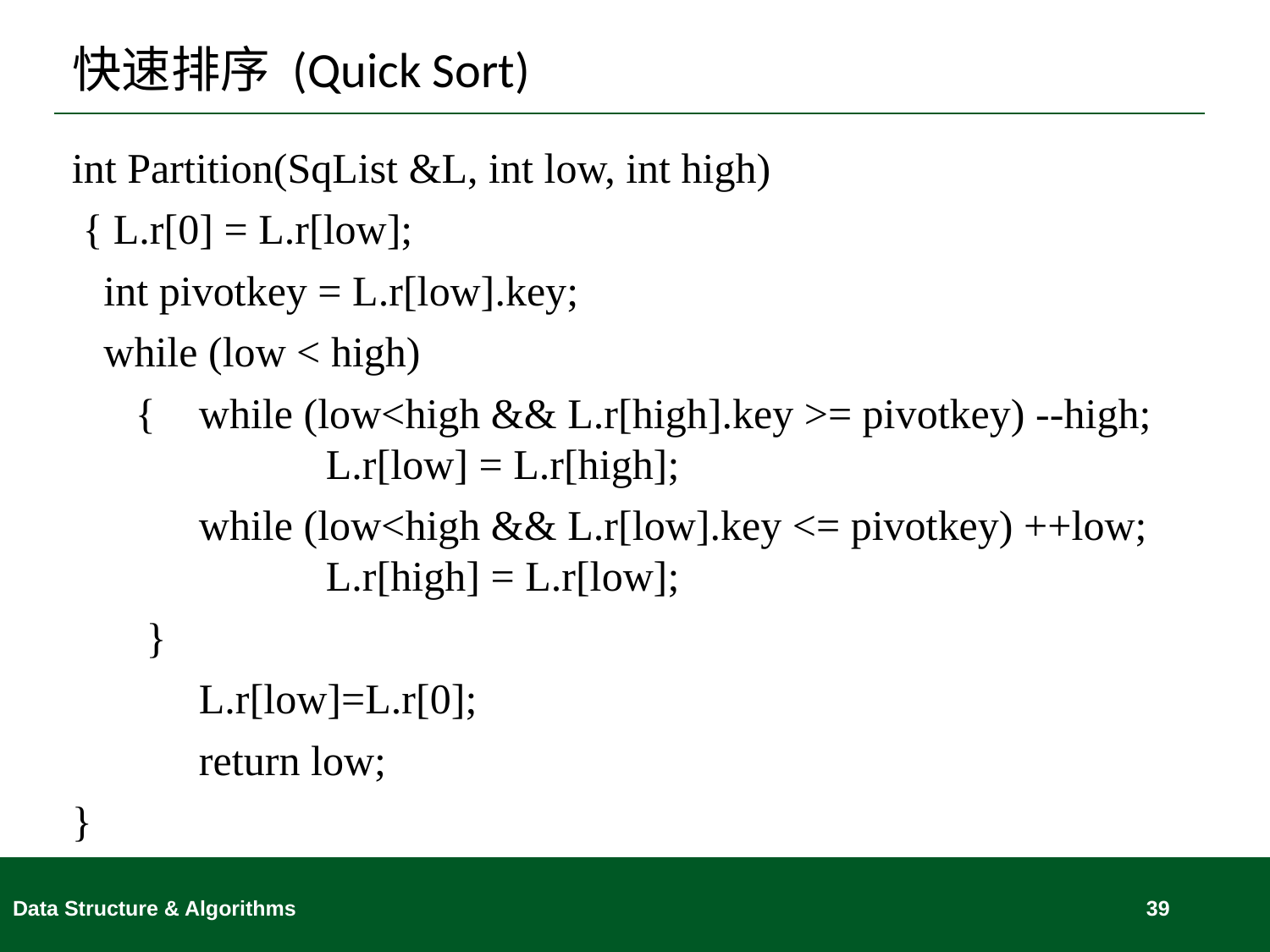

# 快速排序 (Quick Sort)
int Partition(SqList &L, int low, int high)
 { L.r[0] = L.r[low];
   int pivotkey = L.r[low].key;
   while (low < high)
      {	while (low<high && L.r[high].key >= pivotkey) --high;		L.r[low] = L.r[high];
	while (low<high && L.r[low].key <= pivotkey) ++low;		L.r[high] = L.r[low];
       }
	L.r[low]=L.r[0];
	return low;
}
Data Structure & Algorithms
39